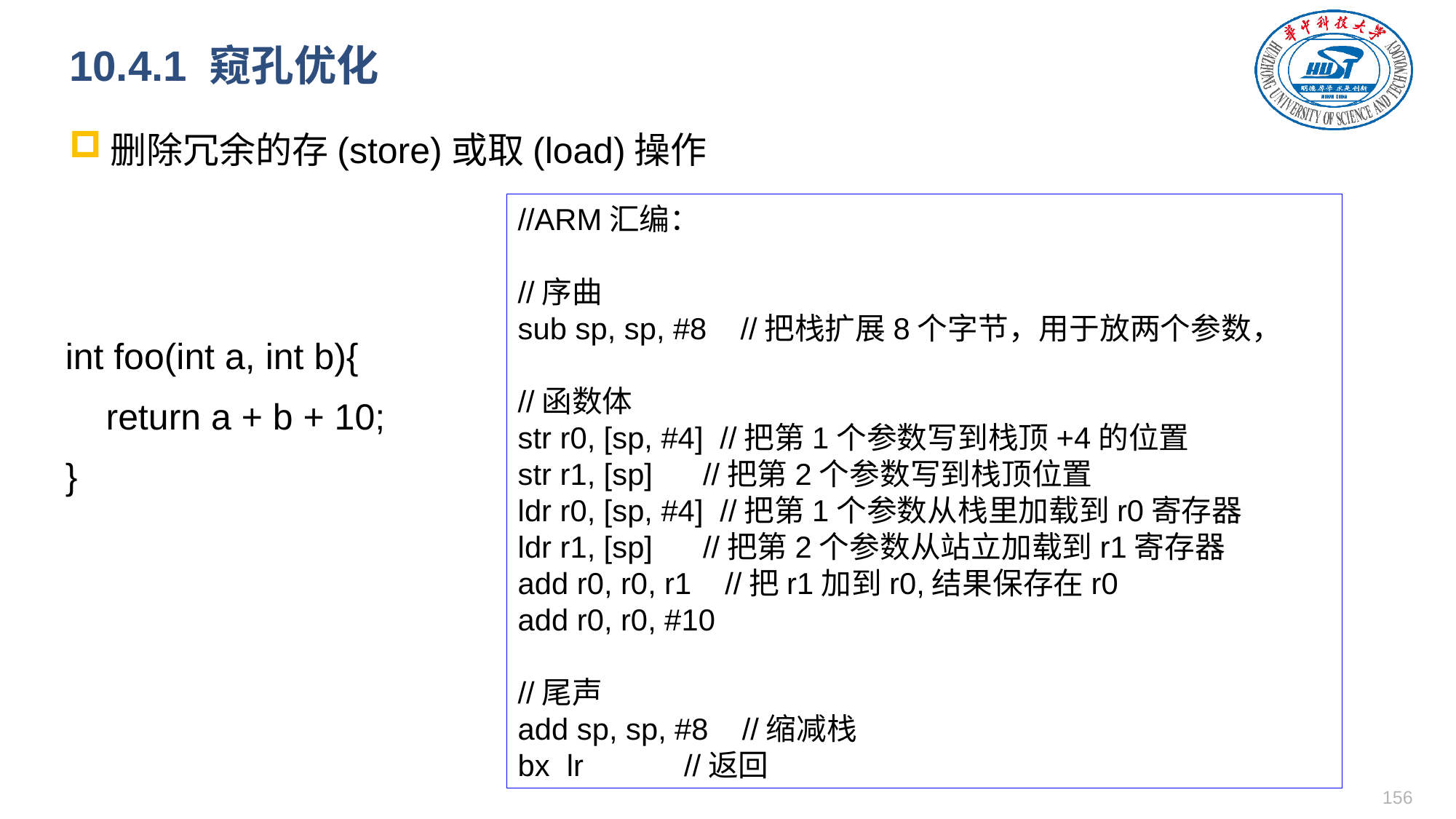

# 10.4.1 窥孔优化
删除冗余的存(store)或取(load)操作

//ARM汇编：

//序曲
sub sp, sp, #8    //把栈扩展8个字节，用于放两个参数，

//函数体
str r0, [sp, #4]  //把第1个参数写到栈顶+4的位置
str r1, [sp]      //把第2个参数写到栈顶位置
ldr r0, [sp, #4]  //把第1个参数从栈里加载到r0寄存器
ldr r1, [sp]      //把第2个参数从站立加载到r1寄存器
add r0, r0, r1    //把r1加到r0,结果保存在r0
add r0, r0, #10

//尾声
add sp, sp, #8    //缩减栈
bx  lr            //返回
int foo(int a, int b){
    return a + b + 10;
}
156